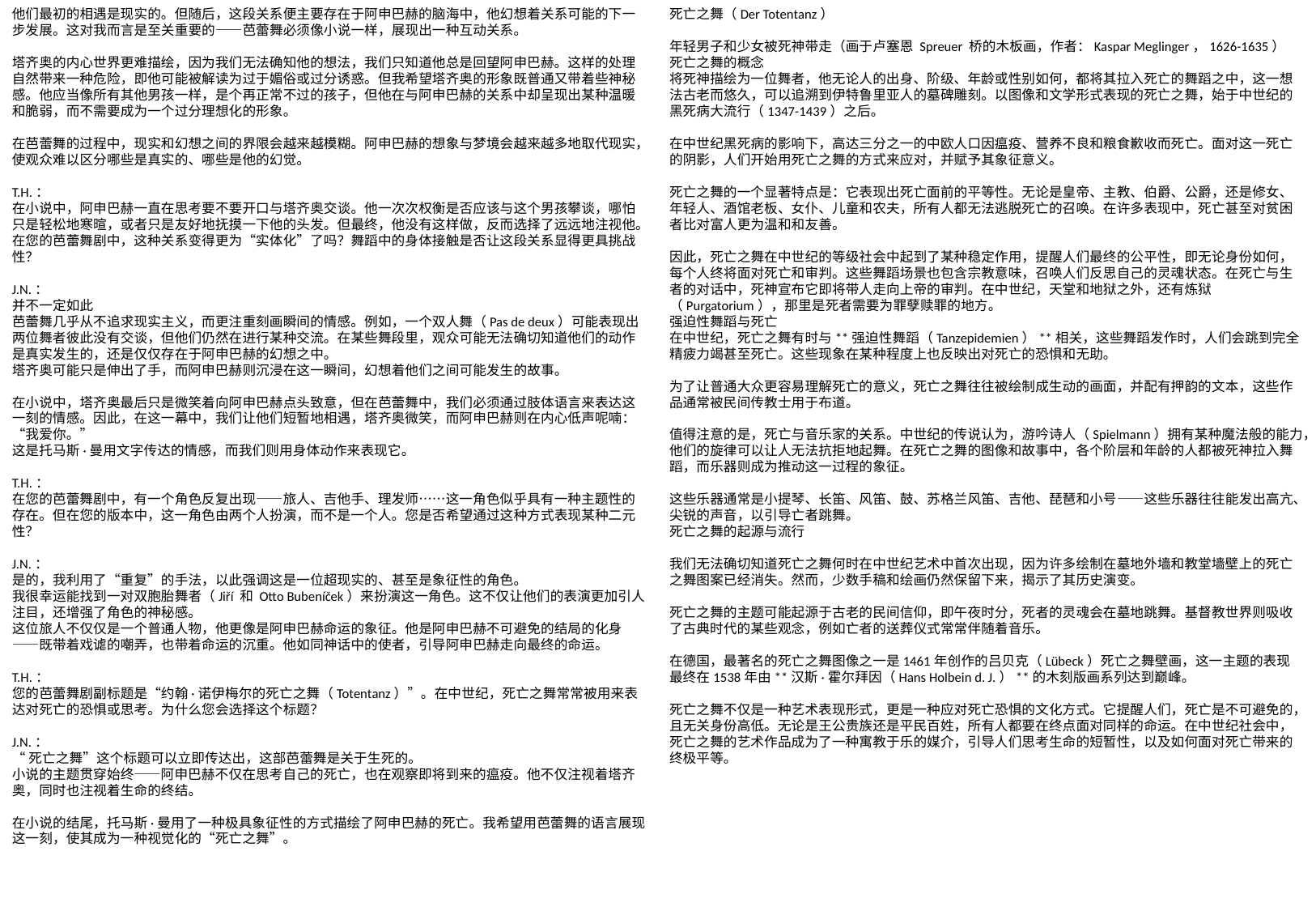

他们最初的相遇是现实的。但随后，这段关系便主要存在于阿申巴赫的脑海中，他幻想着关系可能的下一步发展。这对我而言是至关重要的——芭蕾舞必须像小说一样，展现出一种互动关系。

塔齐奥的内心世界更难描绘，因为我们无法确知他的想法，我们只知道他总是回望阿申巴赫。这样的处理自然带来一种危险，即他可能被解读为过于媚俗或过分诱惑。但我希望塔齐奥的形象既普通又带着些神秘感。他应当像所有其他男孩一样，是个再正常不过的孩子，但他在与阿申巴赫的关系中却呈现出某种温暖和脆弱，而不需要成为一个过分理想化的形象。

在芭蕾舞的过程中，现实和幻想之间的界限会越来越模糊。阿申巴赫的想象与梦境会越来越多地取代现实，使观众难以区分哪些是真实的、哪些是他的幻觉。

T.H.：
在小说中，阿申巴赫一直在思考要不要开口与塔齐奥交谈。他一次次权衡是否应该与这个男孩攀谈，哪怕只是轻松地寒暄，或者只是友好地抚摸一下他的头发。但最终，他没有这样做，反而选择了远远地注视他。在您的芭蕾舞剧中，这种关系变得更为“实体化”了吗？舞蹈中的身体接触是否让这段关系显得更具挑战性？
J.N.：
并不一定如此
芭蕾舞几乎从不追求现实主义，而更注重刻画瞬间的情感。例如，一个双人舞（Pas de deux）可能表现出两位舞者彼此没有交谈，但他们仍然在进行某种交流。在某些舞段里，观众可能无法确切知道他们的动作是真实发生的，还是仅仅存在于阿申巴赫的幻想之中。
塔齐奥可能只是伸出了手，而阿申巴赫则沉浸在这一瞬间，幻想着他们之间可能发生的故事。

在小说中，塔齐奥最后只是微笑着向阿申巴赫点头致意，但在芭蕾舞中，我们必须通过肢体语言来表达这一刻的情感。因此，在这一幕中，我们让他们短暂地相遇，塔齐奥微笑，而阿申巴赫则在内心低声呢喃：“我爱你。”
这是托马斯·曼用文字传达的情感，而我们则用身体动作来表现它。

T.H.：
在您的芭蕾舞剧中，有一个角色反复出现——旅人、吉他手、理发师……这一角色似乎具有一种主题性的存在。但在您的版本中，这一角色由两个人扮演，而不是一个人。您是否希望通过这种方式表现某种二元性？

J.N.：
是的，我利用了“重复”的手法，以此强调这是一位超现实的、甚至是象征性的角色。
我很幸运能找到一对双胞胎舞者（Jiří 和 Otto Bubeníček）来扮演这一角色。这不仅让他们的表演更加引人注目，还增强了角色的神秘感。
这位旅人不仅仅是一个普通人物，他更像是阿申巴赫命运的象征。他是阿申巴赫不可避免的结局的化身——既带着戏谑的嘲弄，也带着命运的沉重。他如同神话中的使者，引导阿申巴赫走向最终的命运。

T.H.：
您的芭蕾舞剧副标题是“约翰·诺伊梅尔的死亡之舞（Totentanz）”。在中世纪，死亡之舞常常被用来表达对死亡的恐惧或思考。为什么您会选择这个标题？

J.N.：
“死亡之舞”这个标题可以立即传达出，这部芭蕾舞是关于生死的。
小说的主题贯穿始终——阿申巴赫不仅在思考自己的死亡，也在观察即将到来的瘟疫。他不仅注视着塔齐奥，同时也注视着生命的终结。
在小说的结尾，托马斯·曼用了一种极具象征性的方式描绘了阿申巴赫的死亡。我希望用芭蕾舞的语言展现这一刻，使其成为一种视觉化的“死亡之舞”。
死亡之舞（Der Totentanz）

年轻男子和少女被死神带走（画于卢塞恩 Spreuer 桥的木板画，作者：Kaspar Meglinger，1626-1635）
死亡之舞的概念
将死神描绘为一位舞者，他无论人的出身、阶级、年龄或性别如何，都将其拉入死亡的舞蹈之中，这一想法古老而悠久，可以追溯到伊特鲁里亚人的墓碑雕刻。以图像和文学形式表现的死亡之舞，始于中世纪的黑死病大流行（1347-1439）之后。
在中世纪黑死病的影响下，高达三分之一的中欧人口因瘟疫、营养不良和粮食歉收而死亡。面对这一死亡的阴影，人们开始用死亡之舞的方式来应对，并赋予其象征意义。

死亡之舞的一个显著特点是：它表现出死亡面前的平等性。无论是皇帝、主教、伯爵、公爵，还是修女、年轻人、酒馆老板、女仆、儿童和农夫，所有人都无法逃脱死亡的召唤。在许多表现中，死亡甚至对贫困者比对富人更为温和和友善。

因此，死亡之舞在中世纪的等级社会中起到了某种稳定作用，提醒人们最终的公平性，即无论身份如何，每个人终将面对死亡和审判。这些舞蹈场景也包含宗教意味，召唤人们反思自己的灵魂状态。在死亡与生者的对话中，死神宣布它即将带人走向上帝的审判。在中世纪，天堂和地狱之外，还有炼狱（Purgatorium），那里是死者需要为罪孽赎罪的地方。
强迫性舞蹈与死亡
在中世纪，死亡之舞有时与**强迫性舞蹈（Tanzepidemien）**相关，这些舞蹈发作时，人们会跳到完全精疲力竭甚至死亡。这些现象在某种程度上也反映出对死亡的恐惧和无助。

为了让普通大众更容易理解死亡的意义，死亡之舞往往被绘制成生动的画面，并配有押韵的文本，这些作品通常被民间传教士用于布道。

值得注意的是，死亡与音乐家的关系。中世纪的传说认为，游吟诗人（Spielmann）拥有某种魔法般的能力，他们的旋律可以让人无法抗拒地起舞。在死亡之舞的图像和故事中，各个阶层和年龄的人都被死神拉入舞蹈，而乐器则成为推动这一过程的象征。

这些乐器通常是小提琴、长笛、风笛、鼓、苏格兰风笛、吉他、琵琶和小号——这些乐器往往能发出高亢、尖锐的声音，以引导亡者跳舞。
死亡之舞的起源与流行

我们无法确切知道死亡之舞何时在中世纪艺术中首次出现，因为许多绘制在墓地外墙和教堂墙壁上的死亡之舞图案已经消失。然而，少数手稿和绘画仍然保留下来，揭示了其历史演变。

死亡之舞的主题可能起源于古老的民间信仰，即午夜时分，死者的灵魂会在墓地跳舞。基督教世界则吸收了古典时代的某些观念，例如亡者的送葬仪式常常伴随着音乐。

在德国，最著名的死亡之舞图像之一是1461年创作的吕贝克（Lübeck）死亡之舞壁画，这一主题的表现最终在1538年由**汉斯·霍尔拜因（Hans Holbein d. J.）**的木刻版画系列达到巅峰。
死亡之舞不仅是一种艺术表现形式，更是一种应对死亡恐惧的文化方式。它提醒人们，死亡是不可避免的，且无关身份高低。无论是王公贵族还是平民百姓，所有人都要在终点面对同样的命运。在中世纪社会中，死亡之舞的艺术作品成为了一种寓教于乐的媒介，引导人们思考生命的短暂性，以及如何面对死亡带来的终极平等。